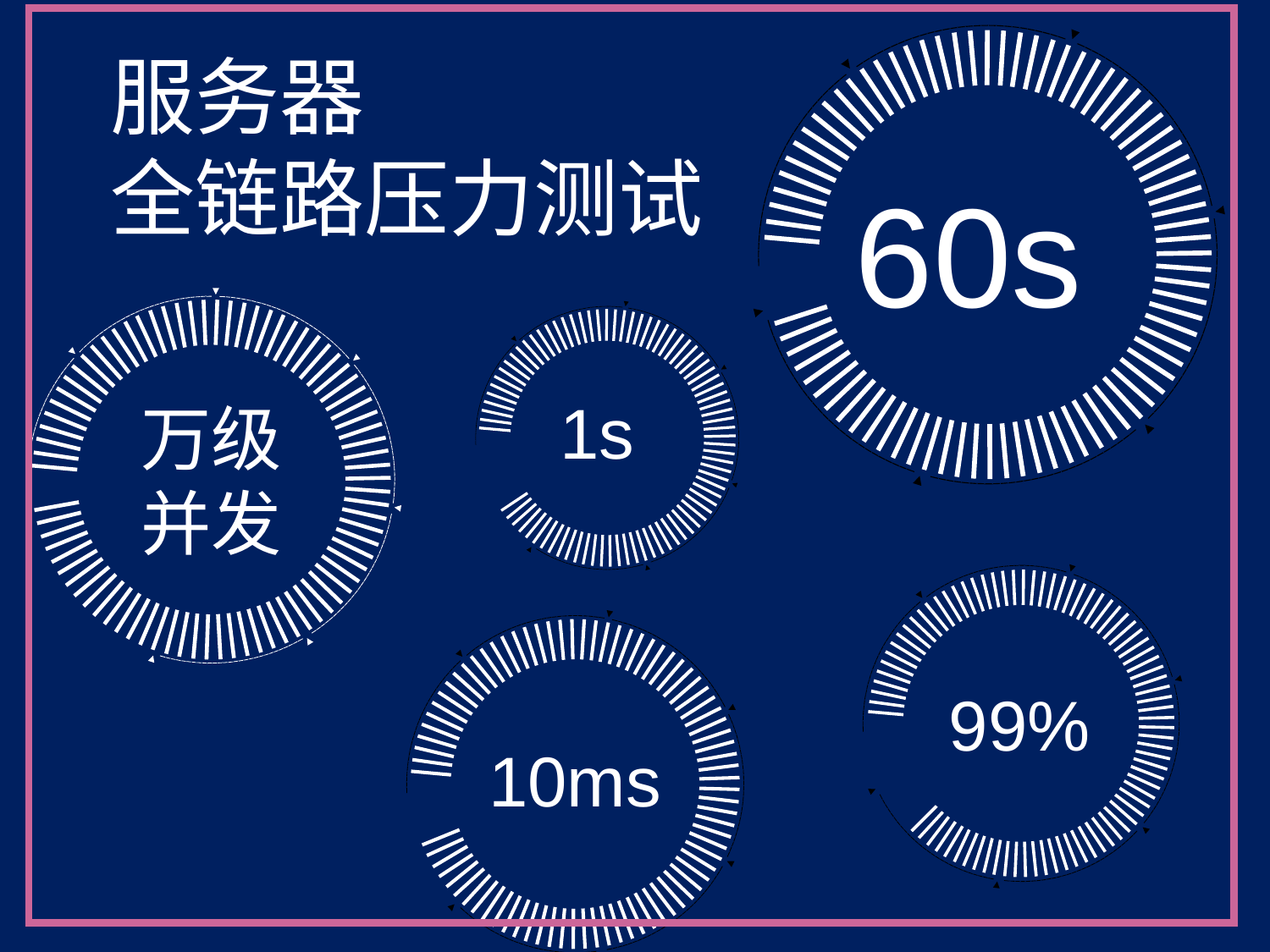

____________________________▼____________________________▼____________________________▼____________________________▼ ____________________________ ▼____________________________ ▼
服务器
全链路压力测试
||||||||||||||||||||||||||||||||||||||||||||||||||||||||||||||||||||||||||||||||
  60s
___________________________▼____________________________▼____________________________▼____________________________▼ ____________________________ ▼____________________________ ▼
____________________________▼____________________________▼____________________________▼____________________________▼ ____________________________ ▼____________________________ ▼
||||||||||||||||||||||||||||||||||||||||||||||||||||||||||||||||||||||||||||||||
||||||||||||||||||||||||||||||||||||||||||||||||||||||||||||||||||||||||||||||||
1s
万级
并发
____________________________▼____________________________▼____________________________▼____________________________▼ ____________________________ ▼____________________________ ▼
||||||||||||||||||||||||||||||||||||||||||||||||||||||||||||||||||||||||||||||||
____________________________▼____________________________▼____________________________▼____________________________▼ ____________________________ ▼____________________________ ▼
||||||||||||||||||||||||||||||||||||||||||||||||||||||||||||||||||||||||||||||||
99%
10ms